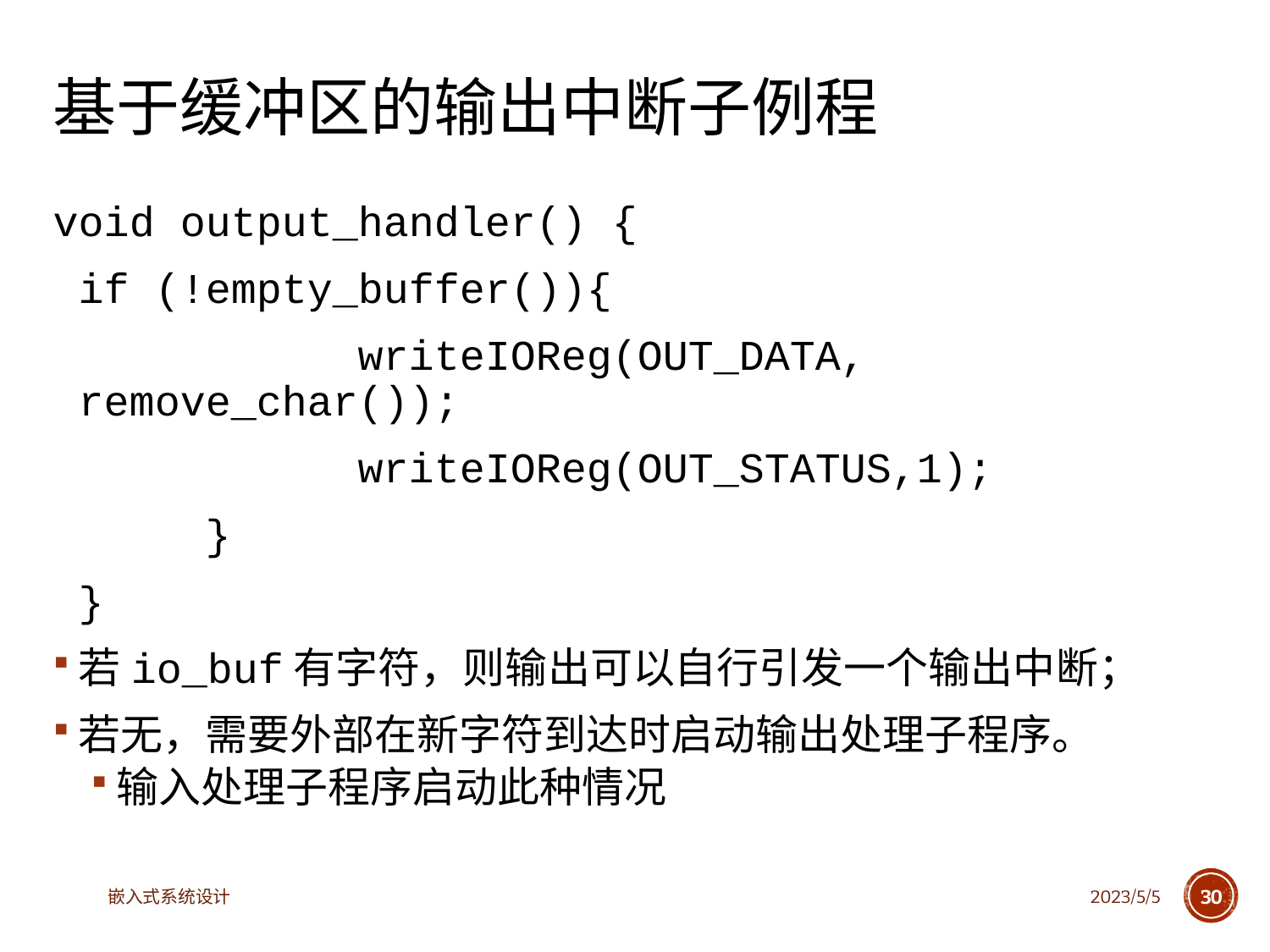

# 基于缓冲区的输出中断子例程
void output_handler() {
	if (!empty_buffer()){
			 writeIOReg(OUT_DATA, remove_char());
			 writeIOReg(OUT_STATUS,1);
		}
	}
若io_buf有字符，则输出可以自行引发一个输出中断；
若无，需要外部在新字符到达时启动输出处理子程序。
输入处理子程序启动此种情况
嵌入式系统设计
2023/5/5
30